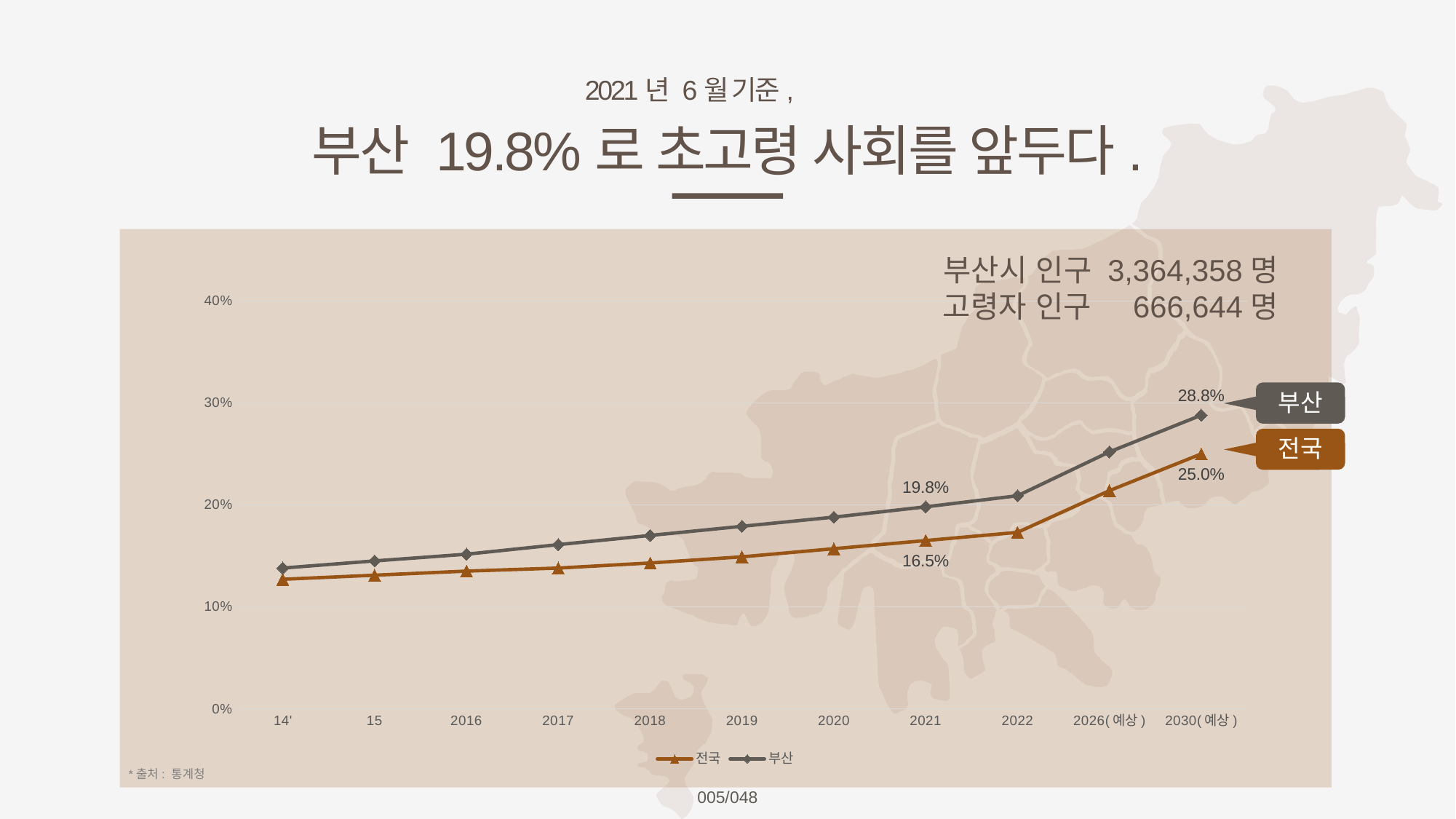

2021년 6월 기준,

부산 19.8%로 초고령 사회를 앞두다.

부산시 인구 3,364,358명
고령자 인구    666,644명

### Chart

| Category | 전국 | 부산 |
|---|---|---|
| 14' | 0.127 | 0.138 |
| 15 | 0.131 | 0.145 |
| 2016 | 0.135 | 0.1516 |
| 2017 | 0.138 | 0.161 |
| 2018 | 0.143 | 0.17 |
| 2019 | 0.149 | 0.179 |
| 2020 | 0.157 | 0.188 |
| 2021 | 0.165 | 0.1981 |
| 2022 | 0.173 | 0.209 |
| 2026(예상) | 0.214 | 0.252 |
| 2030(예상) | 0.25 | 0.288 |
부산

전국

*출처: 통계청
005/048